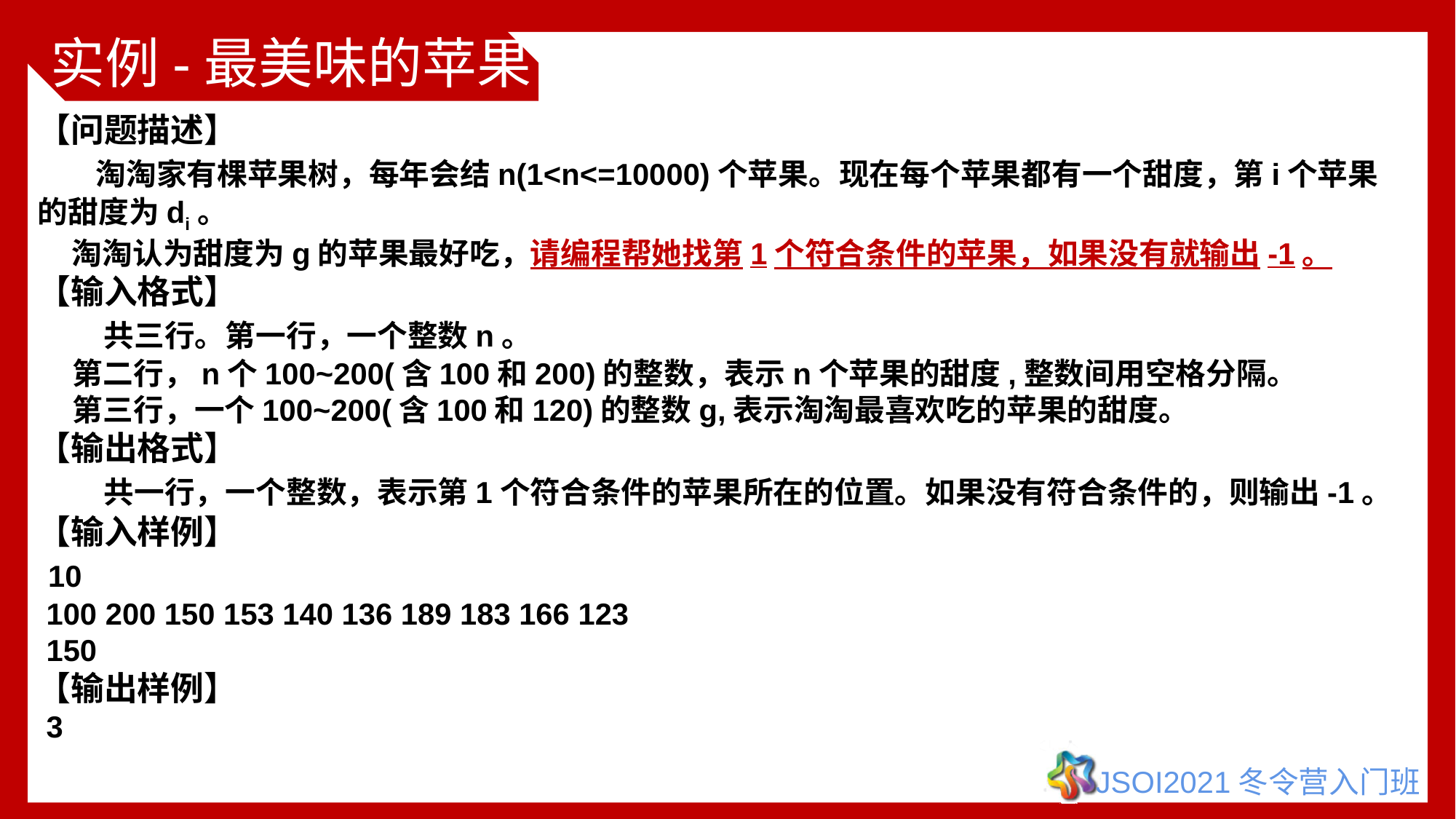

实例-最美味的苹果

【问题描述】
      淘淘家有棵苹果树，每年会结n(1<n<=10000)个苹果。现在每个苹果都有一个甜度，第i个苹果的甜度为di。
    淘淘认为甜度为g的苹果最好吃，请编程帮她找第1个符合条件的苹果，如果没有就输出-1。
【输入格式】
       共三行。第一行，一个整数n。
    第二行，n个100~200(含100和200)的整数，表示n个苹果的甜度,整数间用空格分隔。
    第三行，一个100~200(含100和120)的整数g,表示淘淘最喜欢吃的苹果的甜度。
【输出格式】
       共一行，一个整数，表示第1个符合条件的苹果所在的位置。如果没有符合条件的，则输出-1。
【输入样例】
 10
 100 200 150 153 140 136 189 183 166 123
 150
【输出样例】
 3